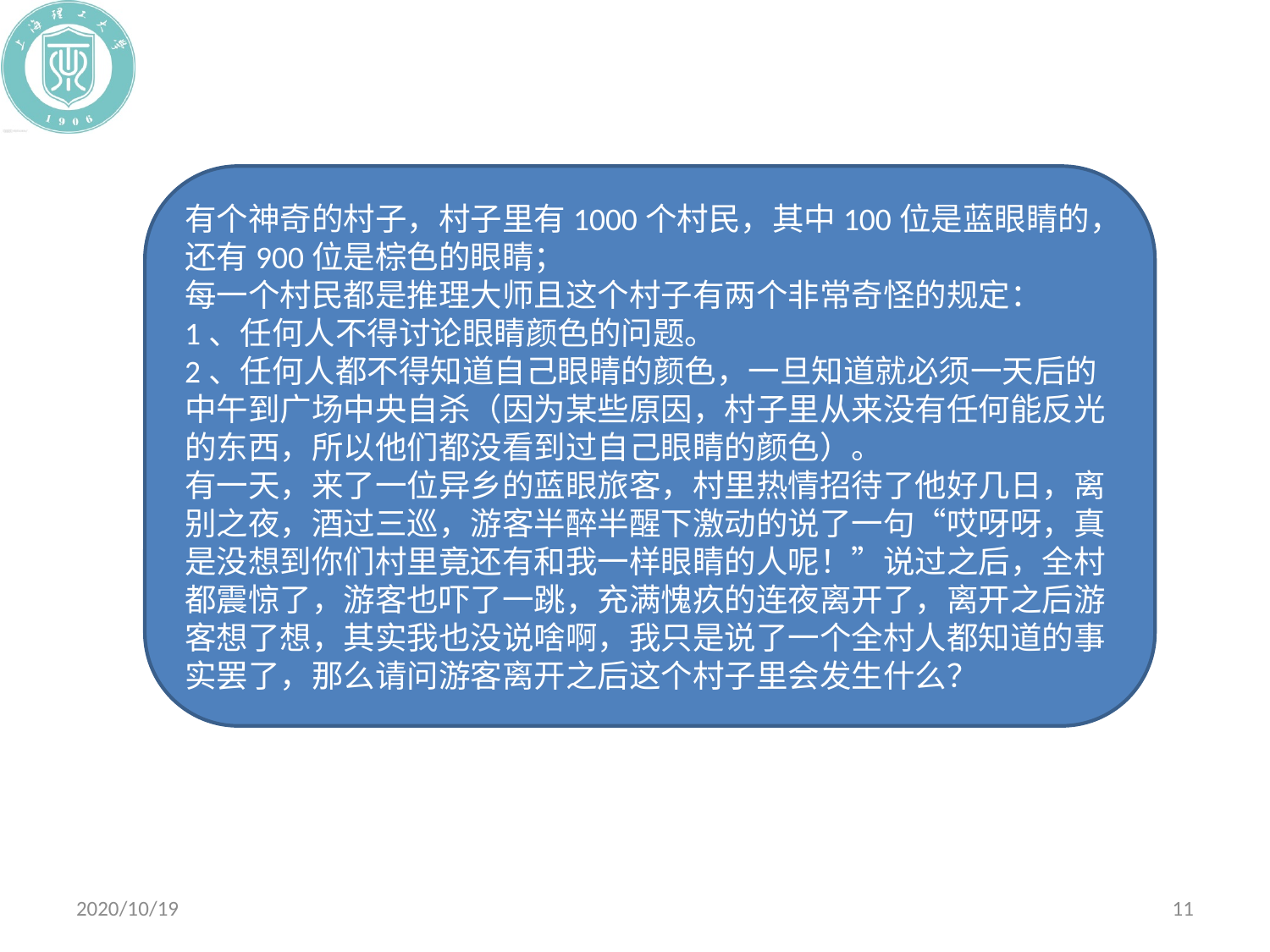

有个神奇的村子，村子里有1000个村民，其中100位是蓝眼睛的，还有900位是棕色的眼睛；
每一个村民都是推理大师且这个村子有两个非常奇怪的规定：
1、任何人不得讨论眼睛颜色的问题。
2、任何人都不得知道自己眼睛的颜色，一旦知道就必须一天后的中午到广场中央自杀（因为某些原因，村子里从来没有任何能反光的东西，所以他们都没看到过自己眼睛的颜色）。
有一天，来了一位异乡的蓝眼旅客，村里热情招待了他好几日，离别之夜，酒过三巡，游客半醉半醒下激动的说了一句“哎呀呀，真是没想到你们村里竟还有和我一样眼睛的人呢！”说过之后，全村都震惊了，游客也吓了一跳，充满愧疚的连夜离开了，离开之后游客想了想，其实我也没说啥啊，我只是说了一个全村人都知道的事实罢了，那么请问游客离开之后这个村子里会发生什么？
2020/10/19
11